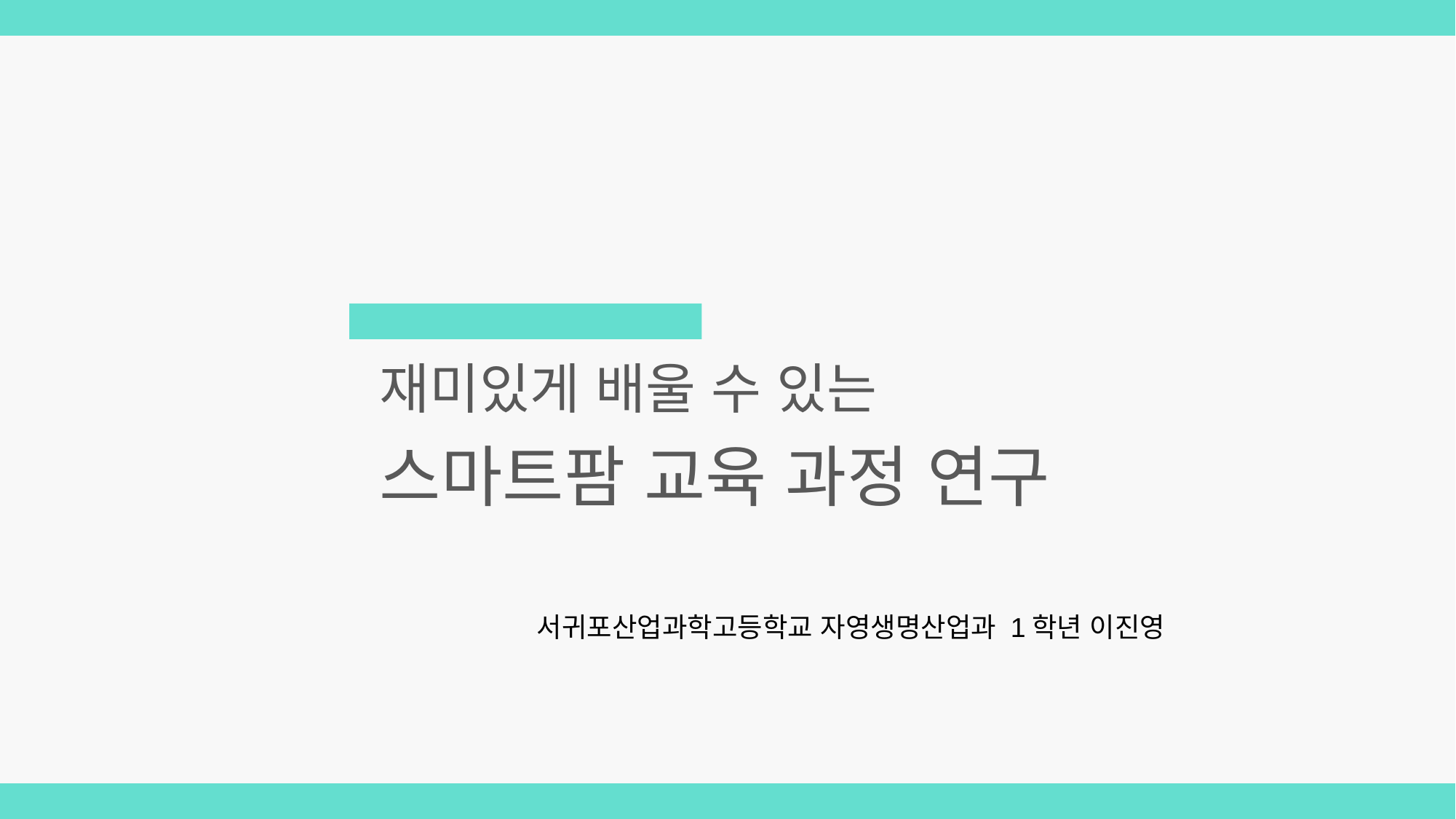

재미있게 배울 수 있는

스마트팜 교육 과정 연구
서귀포산업과학고등학교 자영생명산업과 1학년 이진영